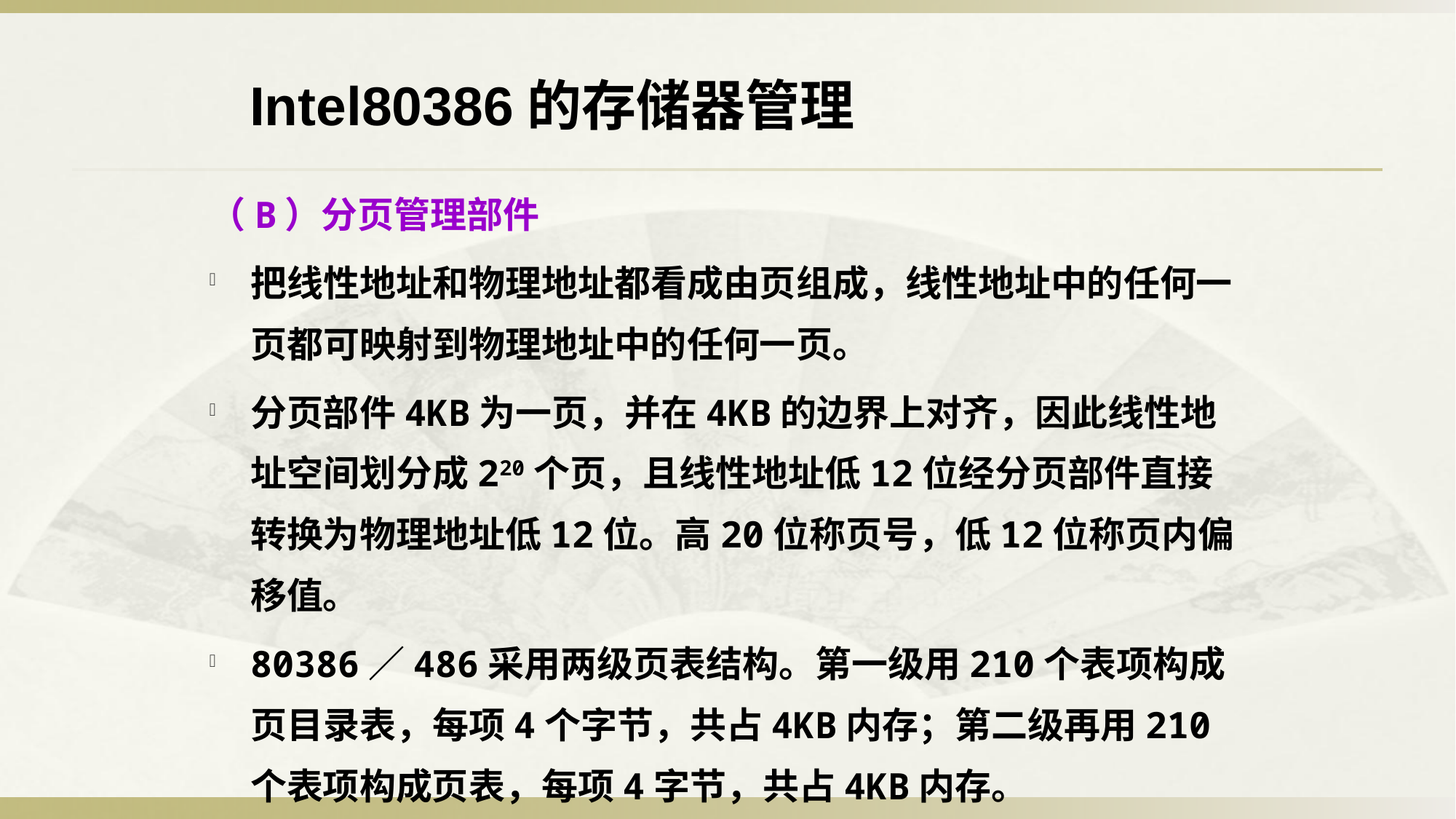

Intel80386的存储器管理
（B）分页管理部件
把线性地址和物理地址都看成由页组成，线性地址中的任何一页都可映射到物理地址中的任何一页。
分页部件4KB为一页，并在4KB的边界上对齐，因此线性地址空间划分成220个页，且线性地址低12位经分页部件直接转换为物理地址低12位。高20位称页号，低12位称页内偏移值。
80386／486采用两级页表结构。第一级用210个表项构成页目录表，每项4个字节，共占4KB内存；第二级再用210个表项构成页表，每项4字节，共占4KB内存。